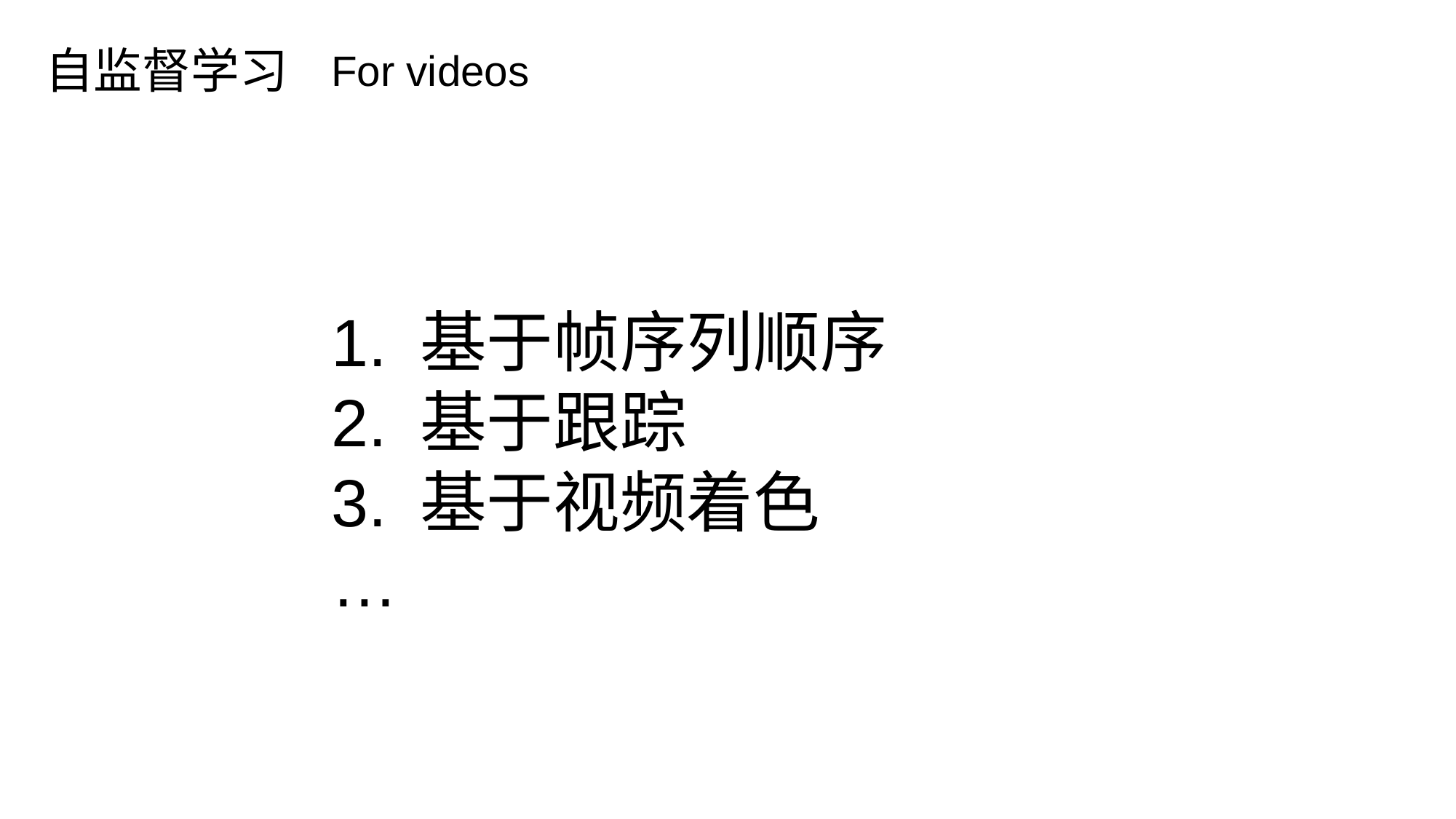

自监督学习
For videos
基于帧序列顺序
基于跟踪
基于视频着色
…